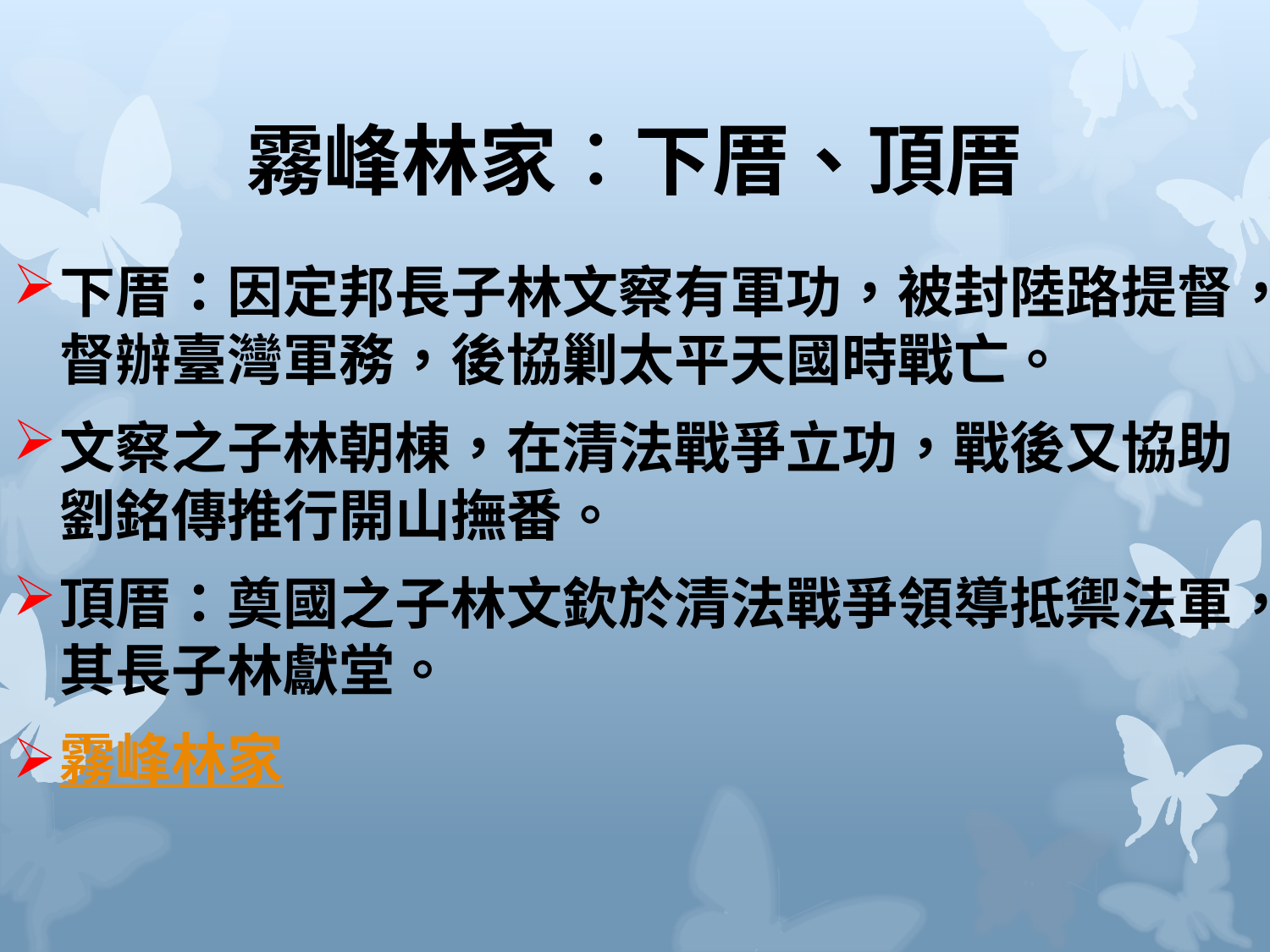

# 霧峰林家︰下厝、頂厝
下厝：因定邦長子林文察有軍功，被封陸路提督，督辦臺灣軍務，後協剿太平天國時戰亡。
文察之子林朝棟，在清法戰爭立功，戰後又協助劉銘傳推行開山撫番。
頂厝：奠國之子林文欽於清法戰爭領導抵禦法軍，其長子林獻堂。
霧峰林家